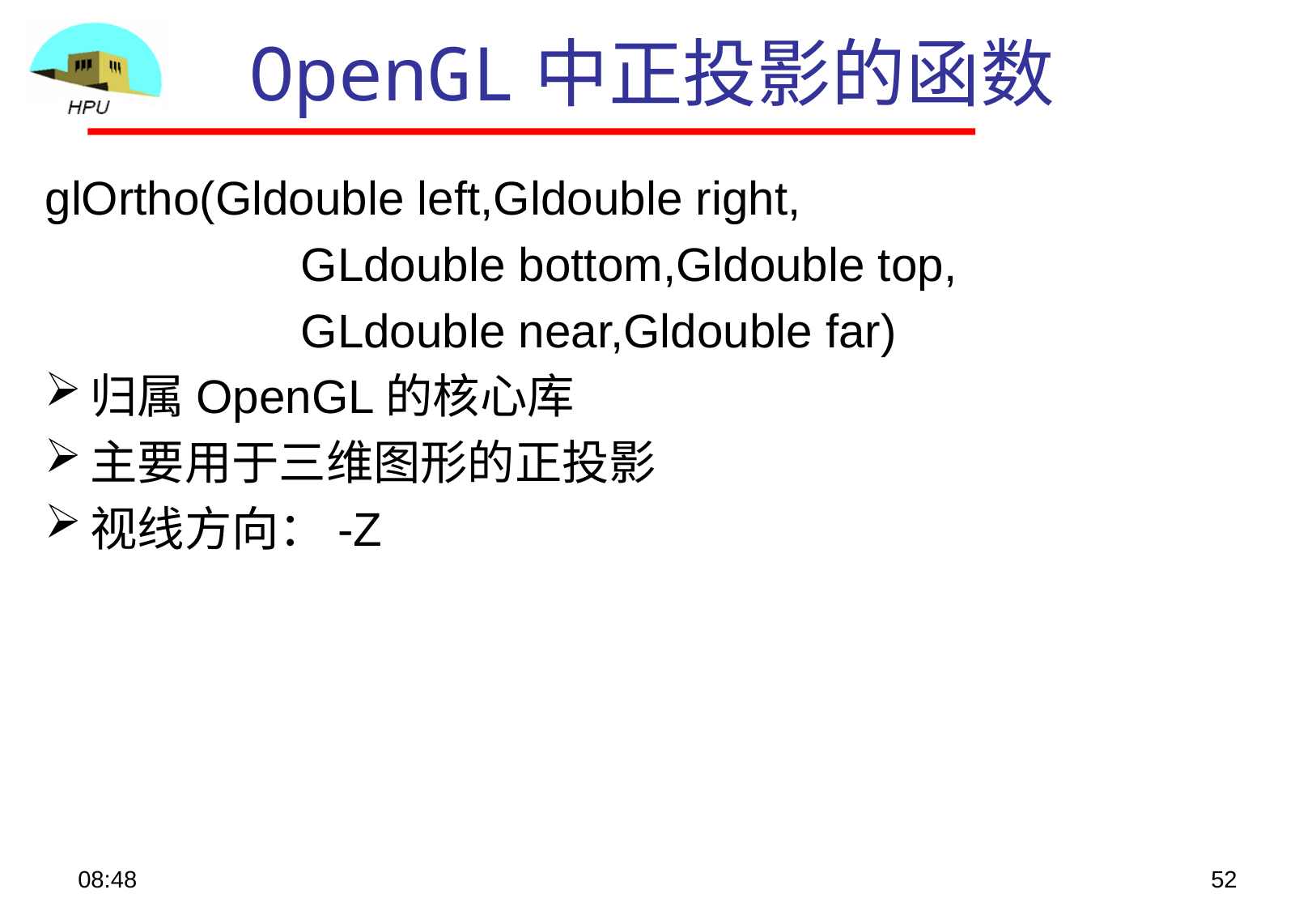

# OpenGL中正投影的函数
glOrtho(Gldouble left,Gldouble right,
		 GLdouble bottom,Gldouble top,
		 GLdouble near,Gldouble far)
归属OpenGL的核心库
主要用于三维图形的正投影
视线方向：-Z

08:48
52